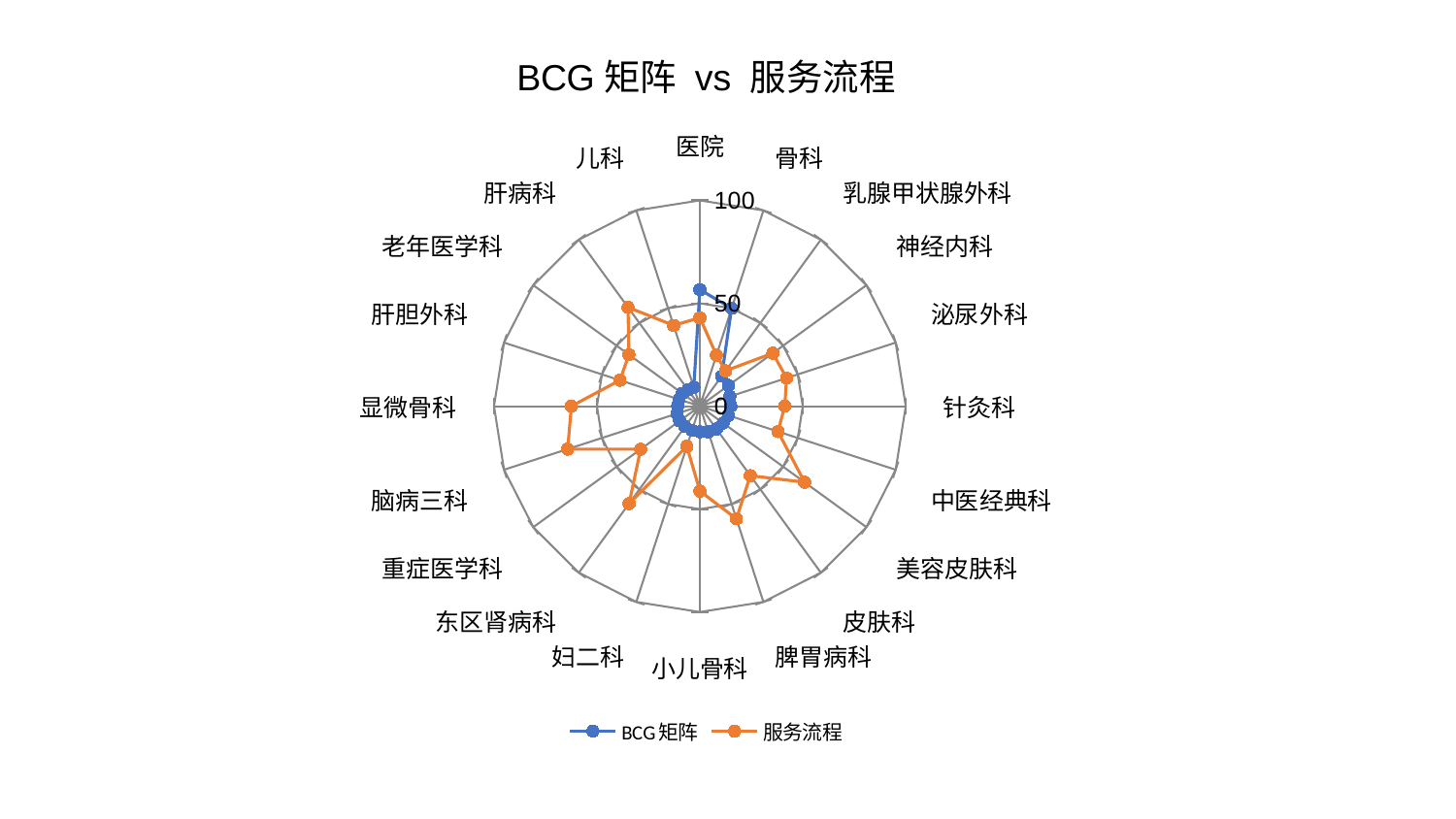

### Chart: BCG矩阵 vs 服务流程

| Category | BCG矩阵 | 服务流程 |
|---|---|---|
| 医院 | 56.62353569152373 | 42.98498595407605 |
| 骨科 | 50.00042626874621 | 26.114119831274646 |
| 乳腺甲状腺外科 | 18.01306262391215 | 21.246932099355348 |
| 神经内科 | 17.234237506367187 | 43.81990520273235 |
| 泌尿外科 | 15.2781582900462 | 44.29365694696583 |
| 针灸科 | 15.050500214367103 | 41.24614752671611 |
| 中医经典科 | 14.555534424867291 | 39.92096317084879 |
| 美容皮肤科 | 13.995482421896437 | 62.88771649621147 |
| 皮肤科 | 13.710348253303424 | 41.720640737911204 |
| 脾胃病科 | 13.074303687397599 | 57.55873579206206 |
| 小儿骨科 | 12.406633863349546 | 41.283017123200274 |
| 妇二科 | 12.327077131510183 | 20.528180761113227 |
| 东区肾病科 | 12.276776945228491 | 58.46408695128024 |
| 重症医学科 | 12.16957255167732 | 35.5707949775079 |
| 脑病三科 | 11.764249747162452 | 67.52686313167825 |
| 显微骨科 | 10.811127643688684 | 62.407523985400516 |
| 肝胆外科 | 10.582432794490693 | 40.82593098137284 |
| 老年医学科 | 10.566684329948751 | 42.60299110175945 |
| 肝病科 | 9.801168034245324 | 59.37186933530194 |
| 儿科 | 9.627925066995287 | 41.29343774100478 |
82